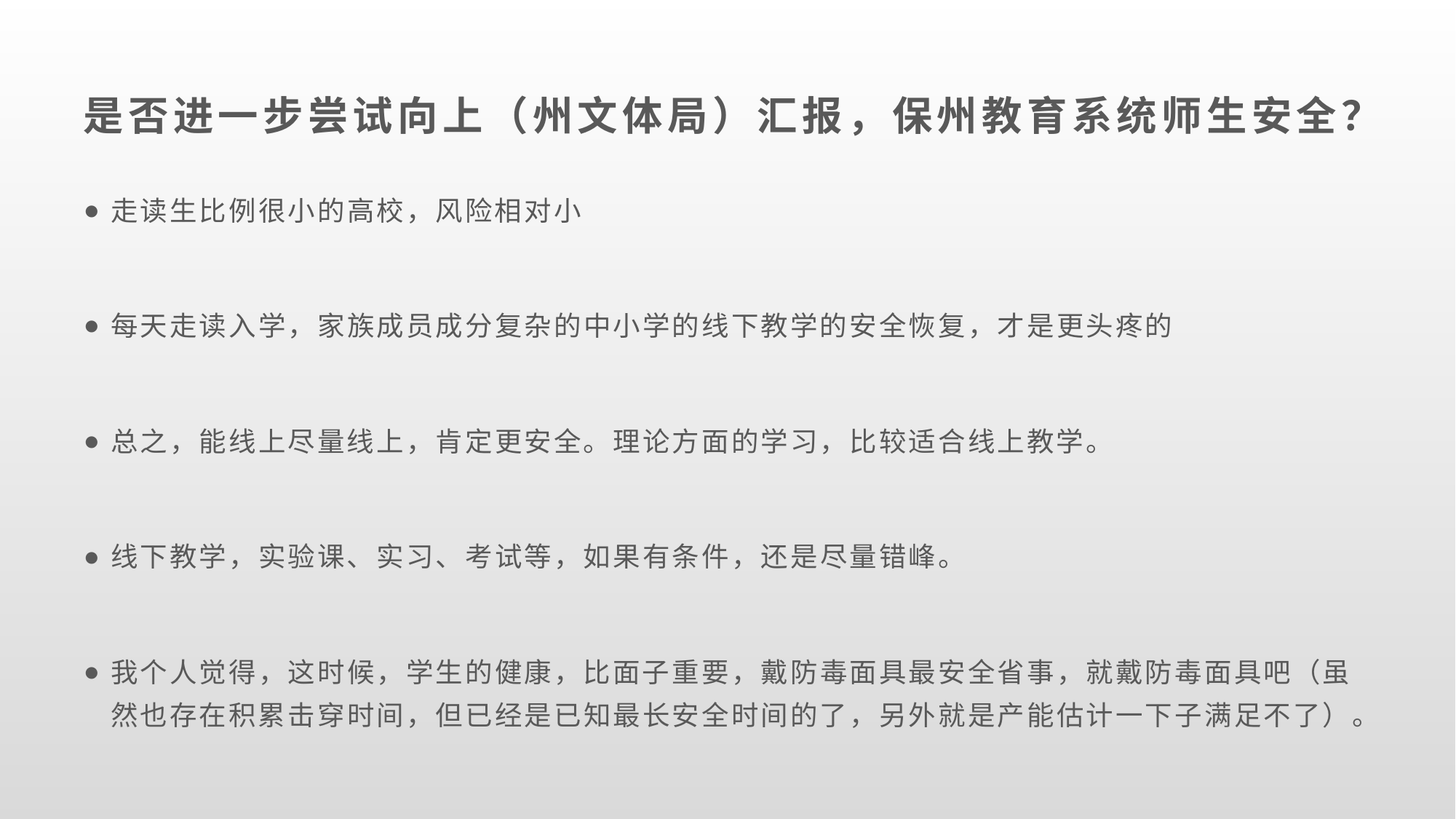

# 是否进一步尝试向上（州文体局）汇报，保州教育系统师生安全？
走读生比例很小的高校，风险相对小

每天走读入学，家族成员成分复杂的中小学的线下教学的安全恢复，才是更头疼的

总之，能线上尽量线上，肯定更安全。理论方面的学习，比较适合线上教学。

线下教学，实验课、实习、考试等，如果有条件，还是尽量错峰。

我个人觉得，这时候，学生的健康，比面子重要，戴防毒面具最安全省事，就戴防毒面具吧（虽然也存在积累击穿时间，但已经是已知最长安全时间的了，另外就是产能估计一下子满足不了）。